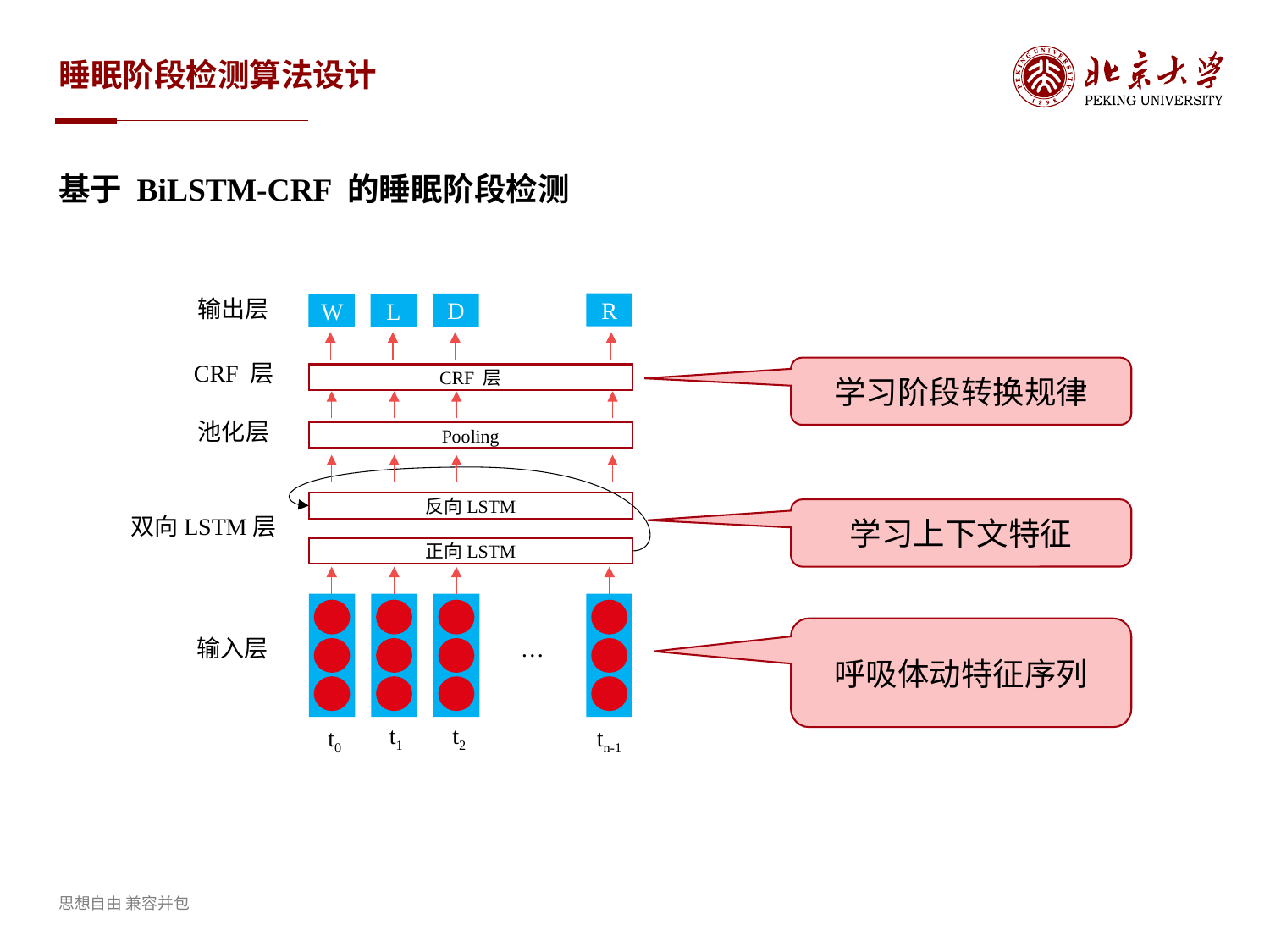

# 睡眠阶段检测算法设计
基于 BiLSTM-CRF 的睡眠阶段检测
输出层
R
D
W
L
CRF 层
学习阶段转换规律
CRF 层
池化层
Pooling
反向LSTM
学习上下文特征
双向LSTM层
正向LSTM

呼吸体动特征序列
输入层
…
t1
t2
tn-1
t0